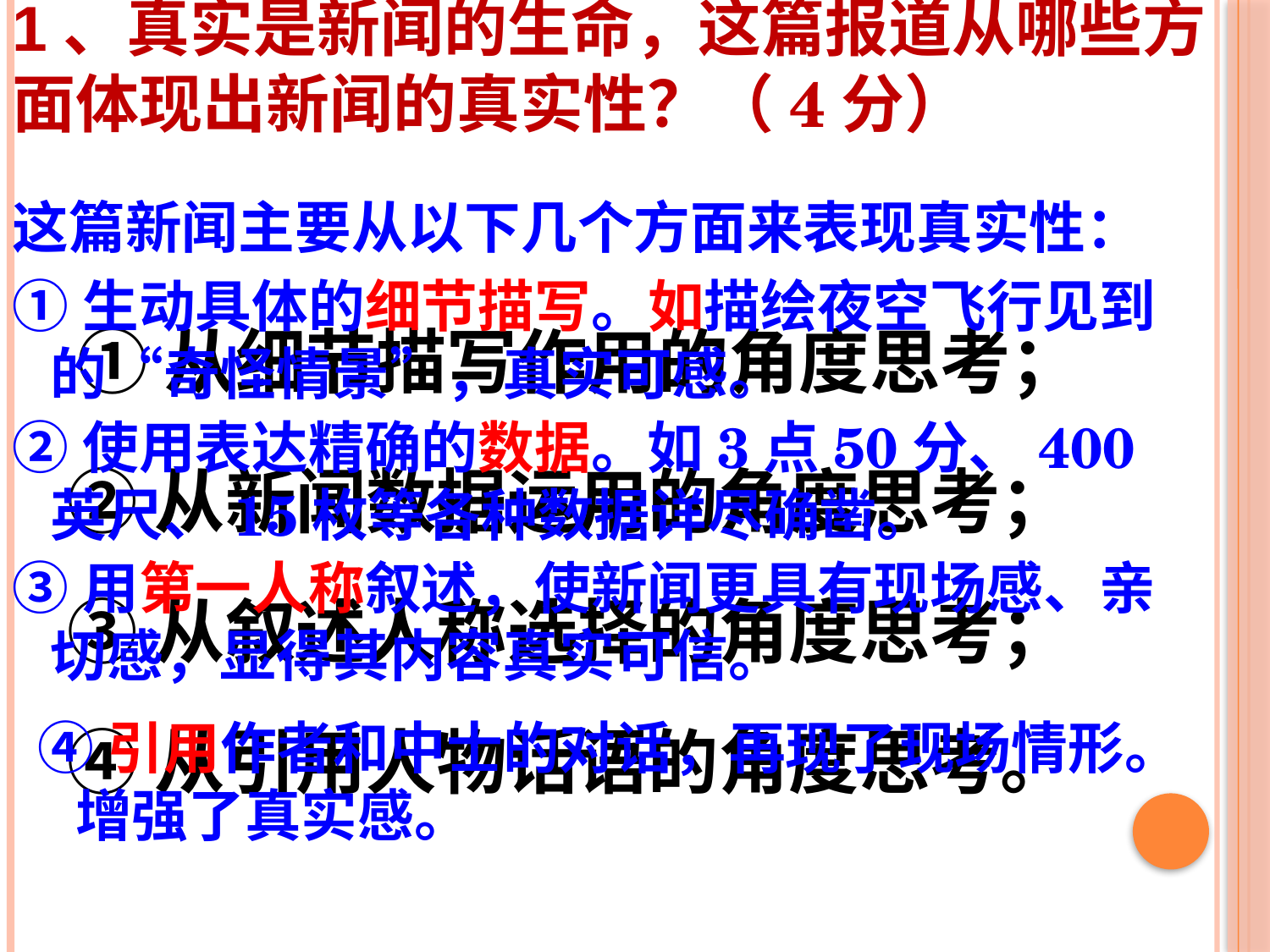

# 1、真实是新闻的生命，这篇报道从哪些方面体现出新闻的真实性？（4分）
这篇新闻主要从以下几个方面来表现真实性：
①生动具体的细节描写。如描绘夜空飞行见到的“奇怪情景”，真实可感。
①从细节描写作用的角度思考；
②使用表达精确的数据。如3点50分、400英尺、15枚等各种数据详尽确凿。
②从新闻数据运用的角度思考；
③用第一人称叙述，使新闻更具有现场感、亲切感，显得其内容真实可信。
③从叙述人称选择的角度思考；
④从引用人物话语的角度思考。
④引用作者和中士的对话，再现了现场情形。增强了真实感。